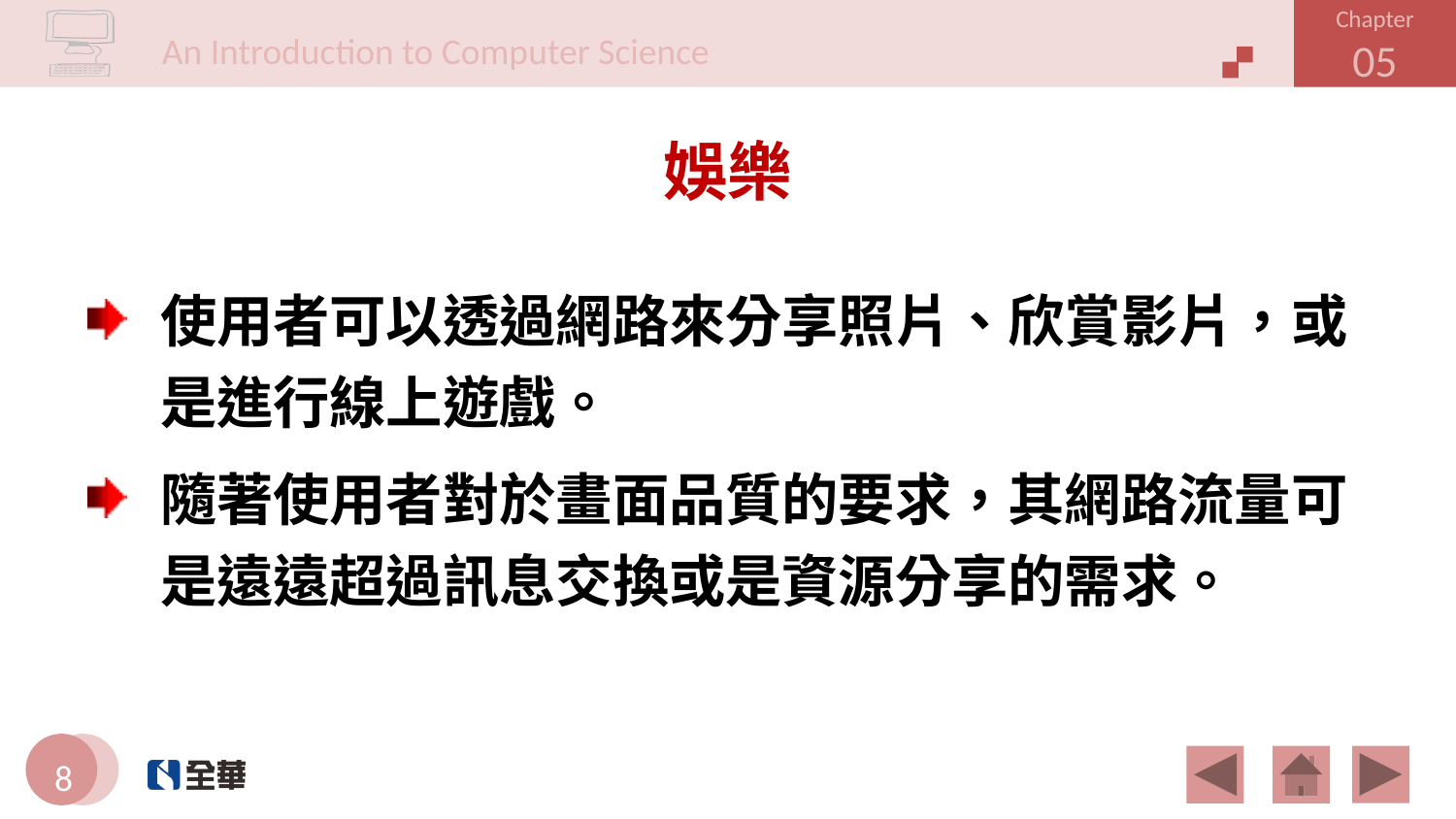

# 娛樂
使用者可以透過網路來分享照片、欣賞影片，或是進行線上遊戲。
隨著使用者對於畫面品質的要求，其網路流量可是遠遠超過訊息交換或是資源分享的需求。